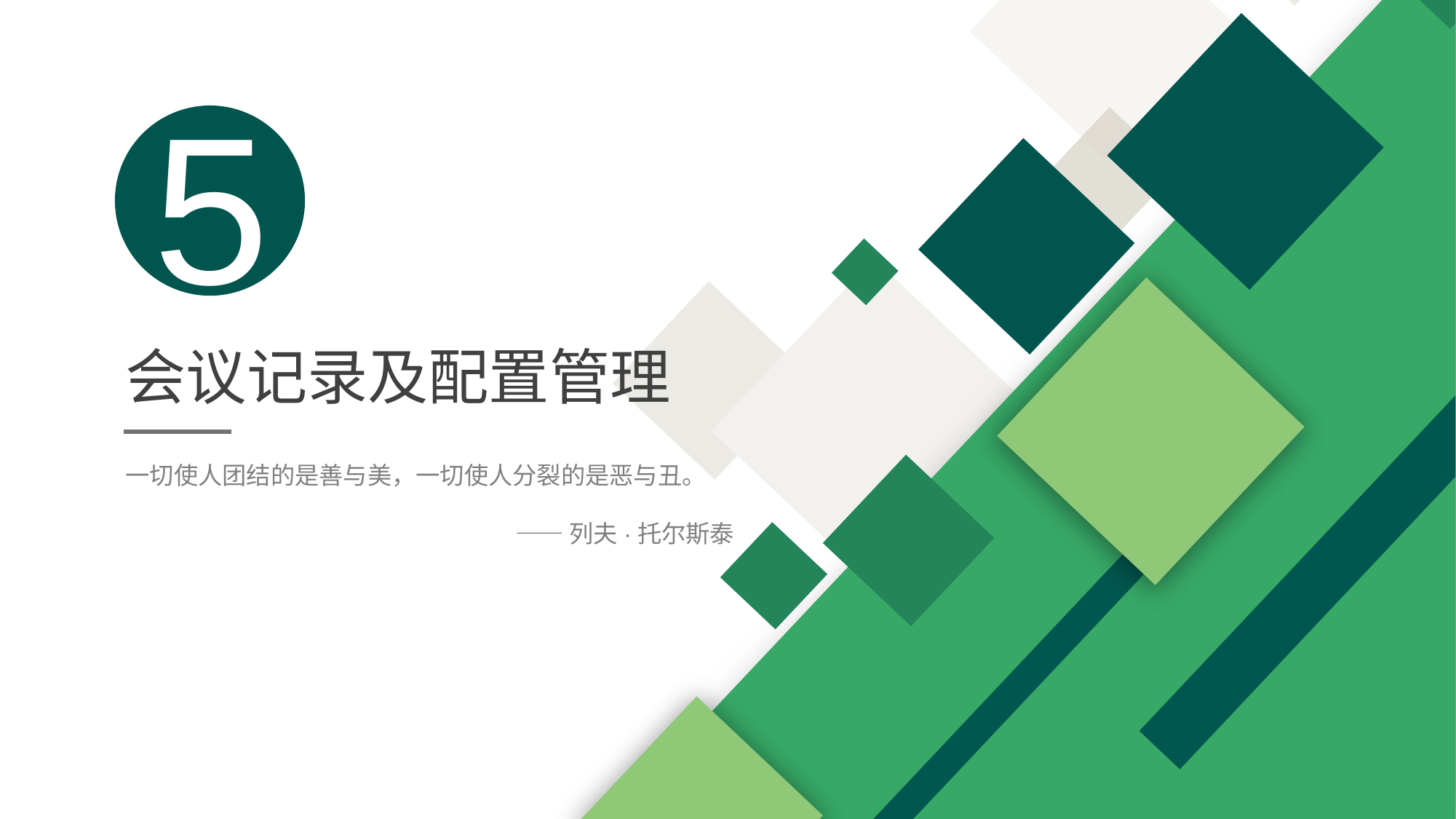

5
会议记录及配置管理
一切使人团结的是善与美，一切使人分裂的是恶与丑。

 ——列夫·托尔斯泰